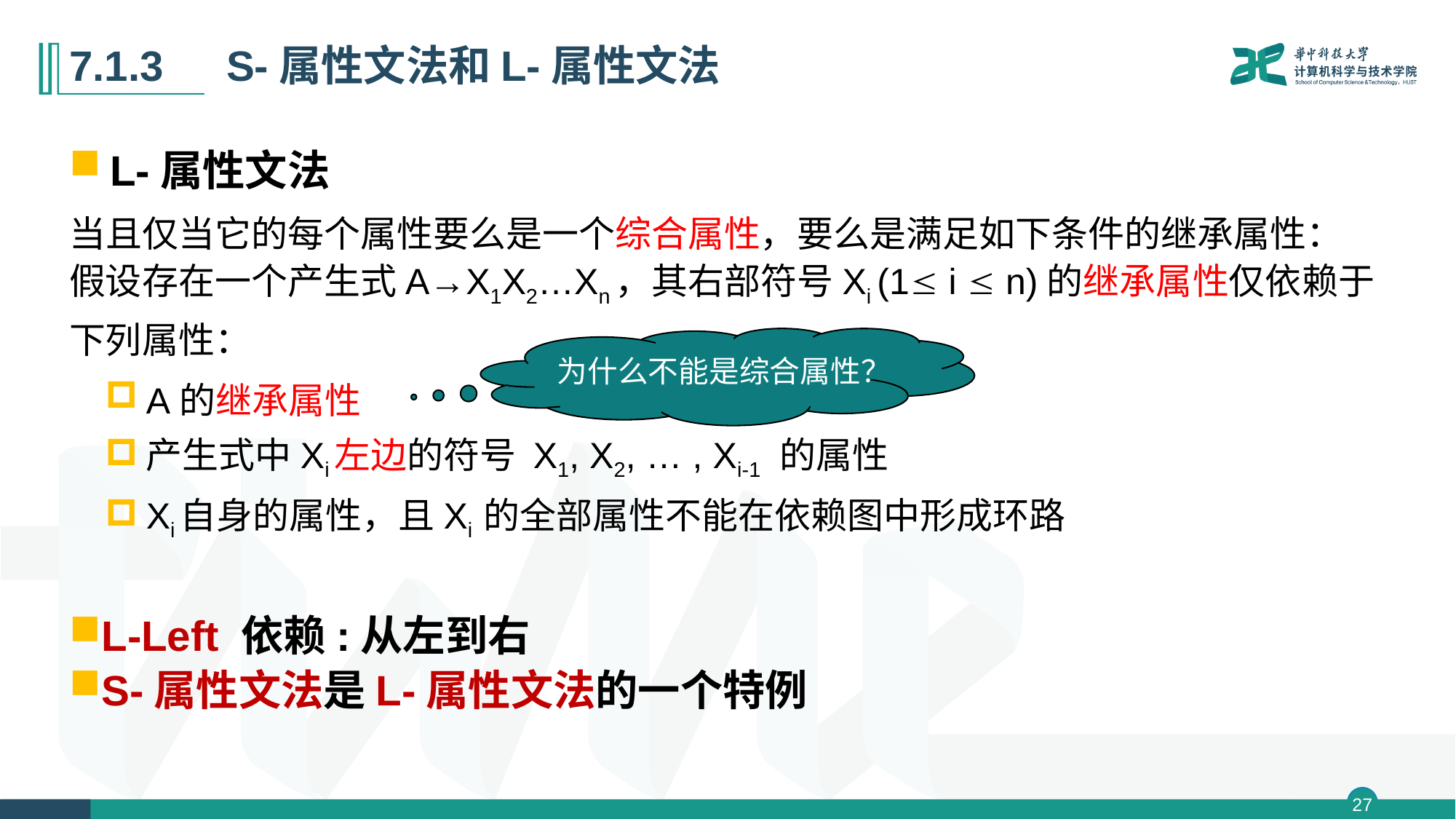

# 7.1.3　S-属性文法和L-属性文法
L-属性文法
当且仅当它的每个属性要么是一个综合属性，要么是满足如下条件的继承属性：假设存在一个产生式A→X1X2…Xn，其右部符号Xi (1≤ i ≤ n)的继承属性仅依赖于下列属性：
A的继承属性
产生式中Xi左边的符号 X1, X2, … , Xi-1 的属性
Xi自身的属性，且Xi 的全部属性不能在依赖图中形成环路

L-Left 依赖:从左到右
S-属性文法是L-属性文法的一个特例

为什么不能是综合属性？